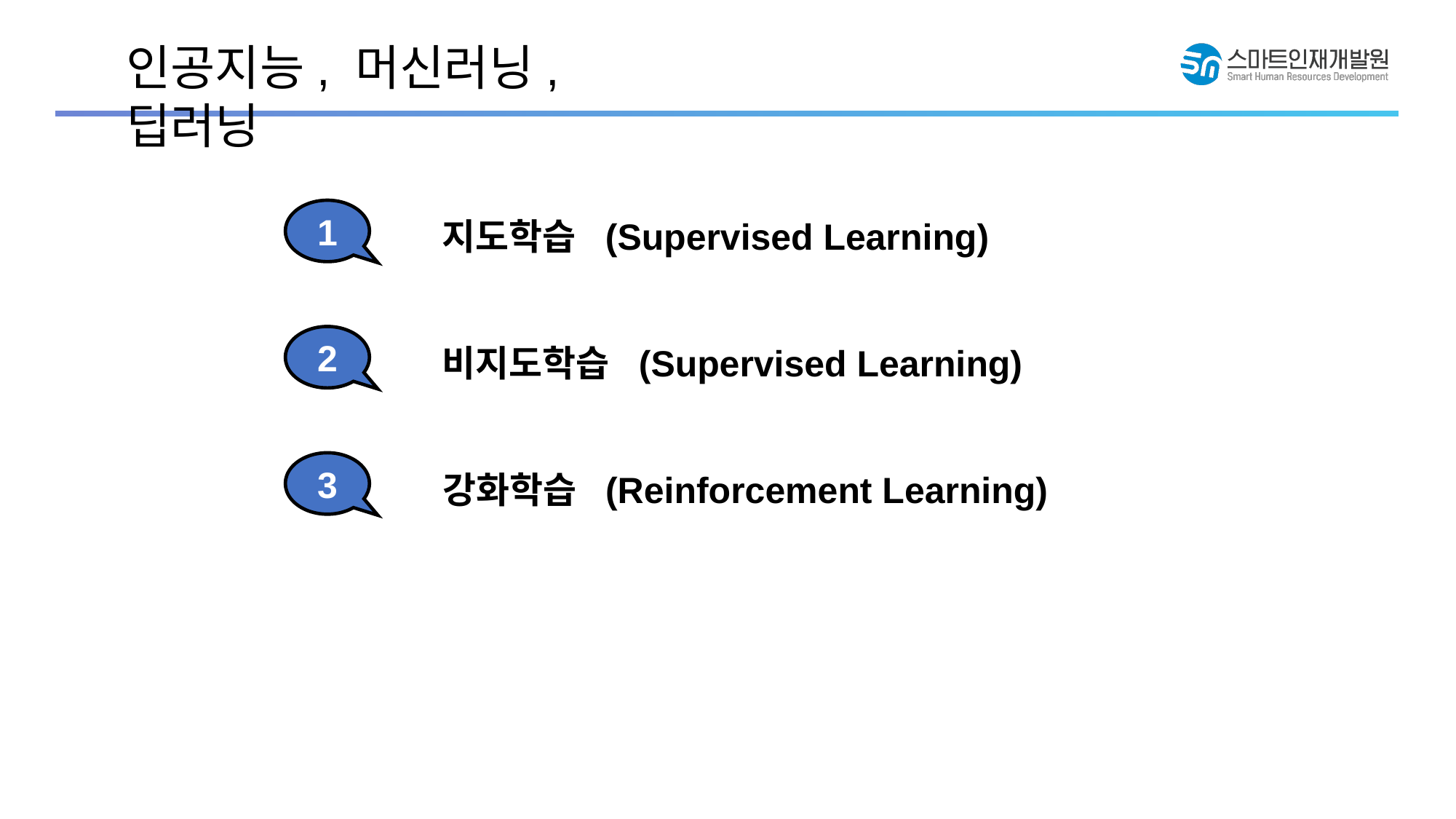

인공지능, 머신러닝, 딥러닝
1
지도학습  (Supervised Learning)
2
비지도학습  (Supervised Learning)
3
강화학습  (Reinforcement Learning)